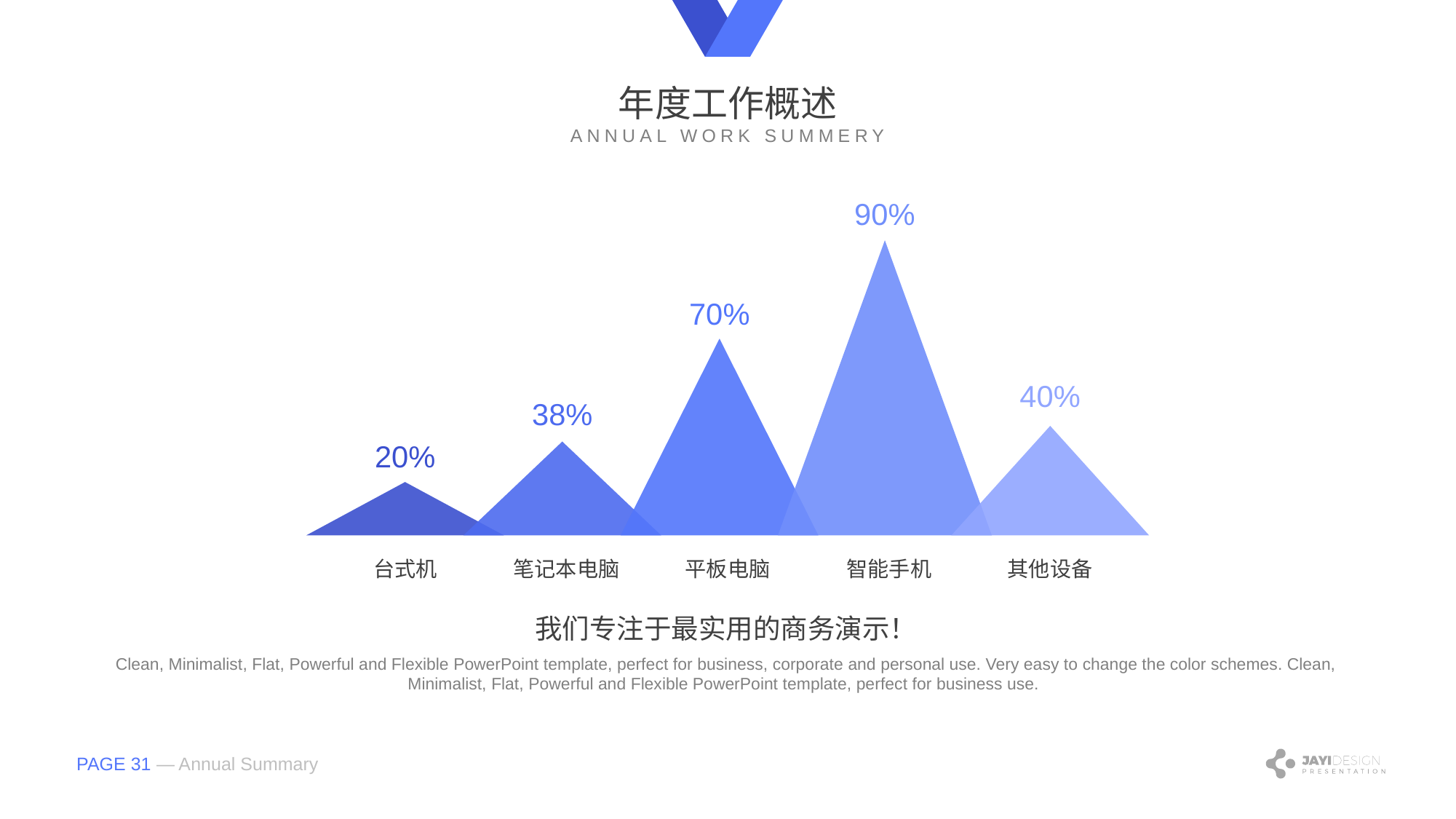

年度工作概述
ANNUAL WORK SUMMERY
90%
e7d195523061f1c0cef09ac28eaae964ec9988a5cce77c8b8C1E4685C6E6B40CD7615480512384A61EE159C6FE0045D14B61E85D0A95589D558B81FFC809322ACC20DC2254D928200A3EA0841B8B1814961BE795024DFDEF45878460D5EEC04B3DB4C246007153409DEDE37CA726A66AF19B77CE744E11CADCFB09B3408DEC1F688348922E38CCEE

70%

40%
38%

20%

台式机
笔记本电脑
平板电脑
智能手机
其他设备
我们专注于最实用的商务演示！
Clean, Minimalist, Flat, Powerful and Flexible PowerPoint template, perfect for business, corporate and personal use. Very easy to change the color schemes. Clean, Minimalist, Flat, Powerful and Flexible PowerPoint template, perfect for business use.